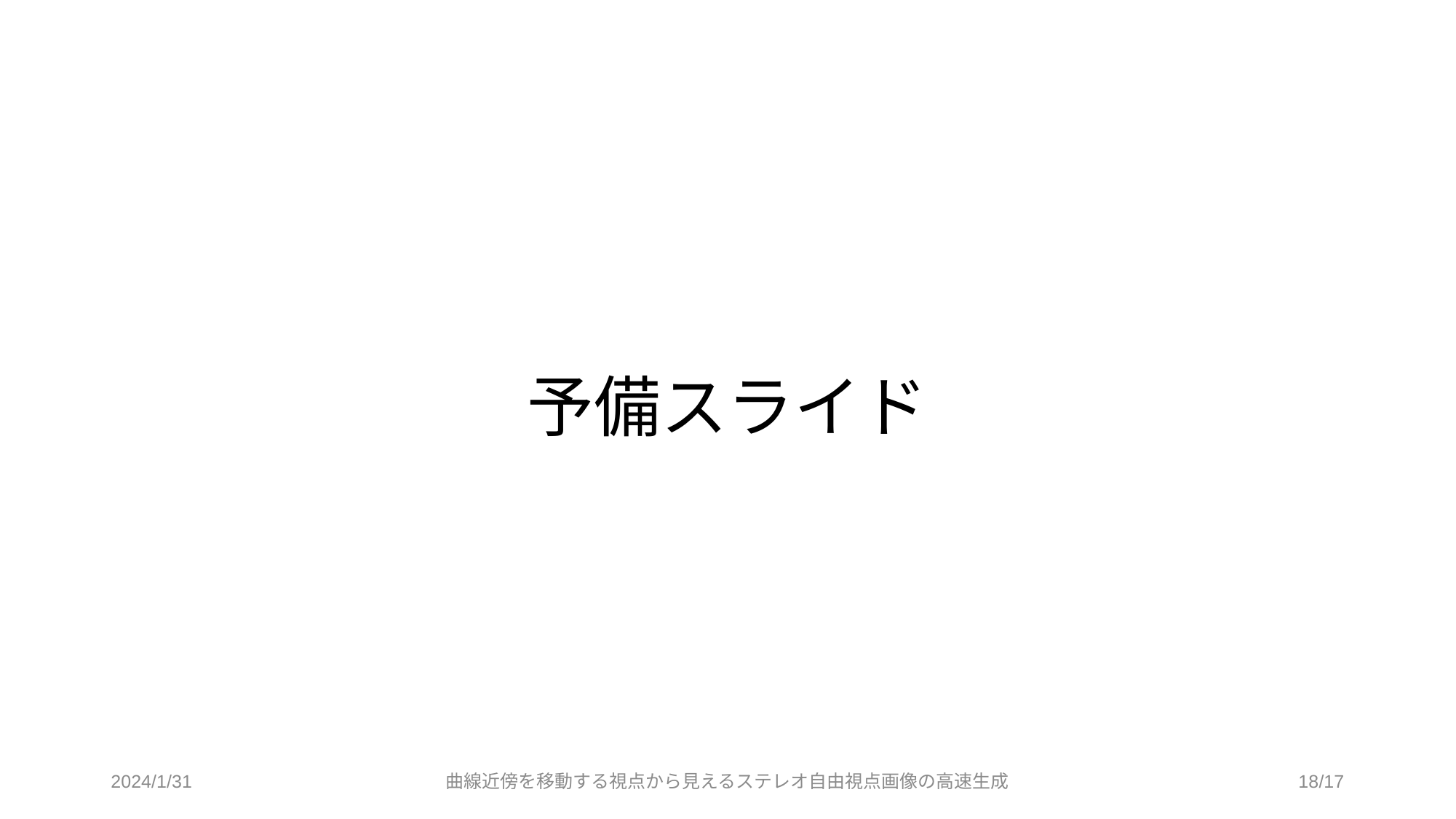

# 予備スライド
2024/1/31
曲線近傍を移動する視点から見えるステレオ自由視点画像の高速生成
18/17